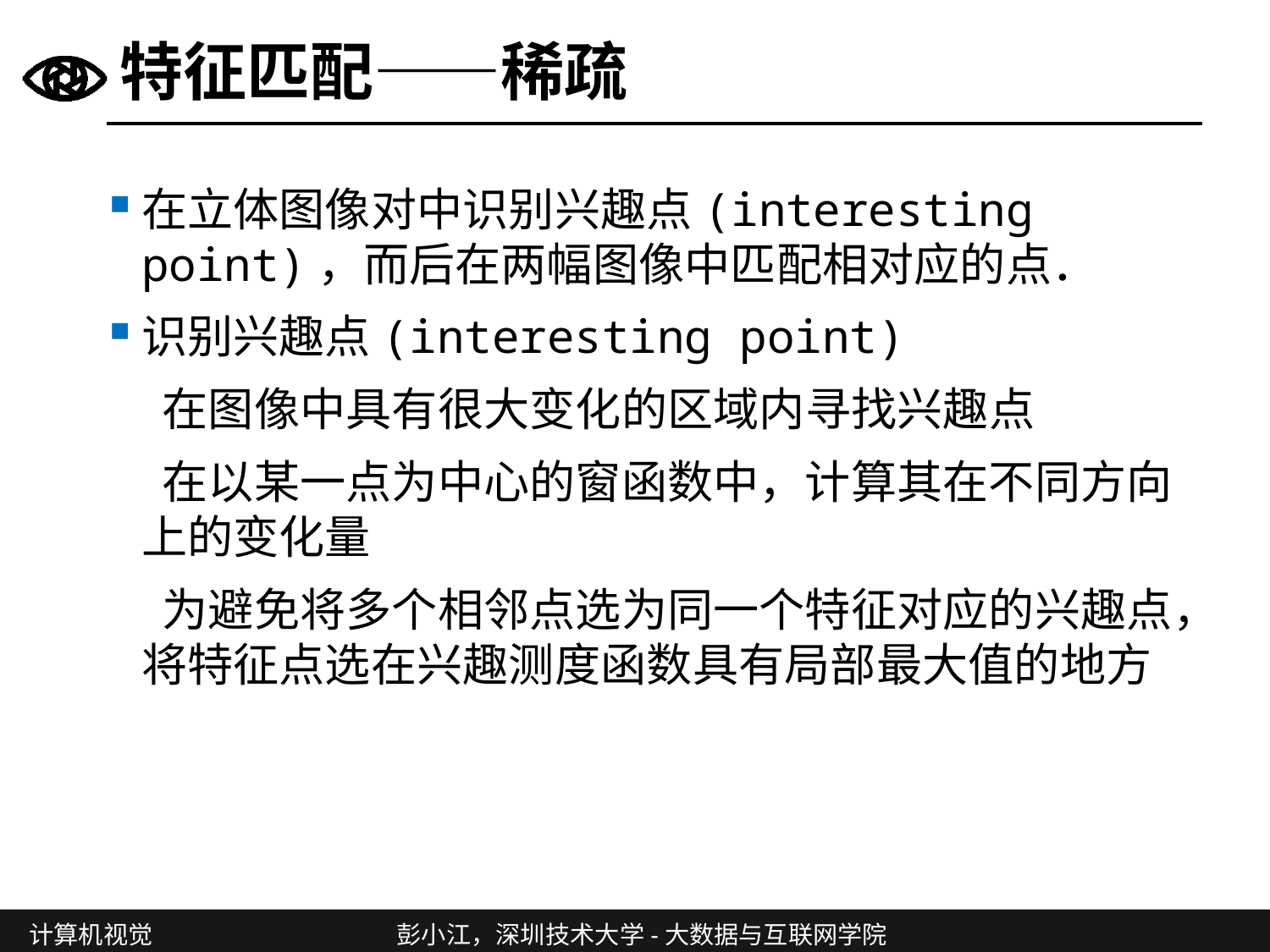

# 特征匹配——稀疏
在立体图像对中识别兴趣点(interesting point)，而后在两幅图像中匹配相对应的点．
识别兴趣点(interesting point)
    在图像中具有很大变化的区域内寻找兴趣点
    在以某一点为中心的窗函数中，计算其在不同方向上的变化量
    为避免将多个相邻点选为同一个特征对应的兴趣点，将特征点选在兴趣测度函数具有局部最大值的地方